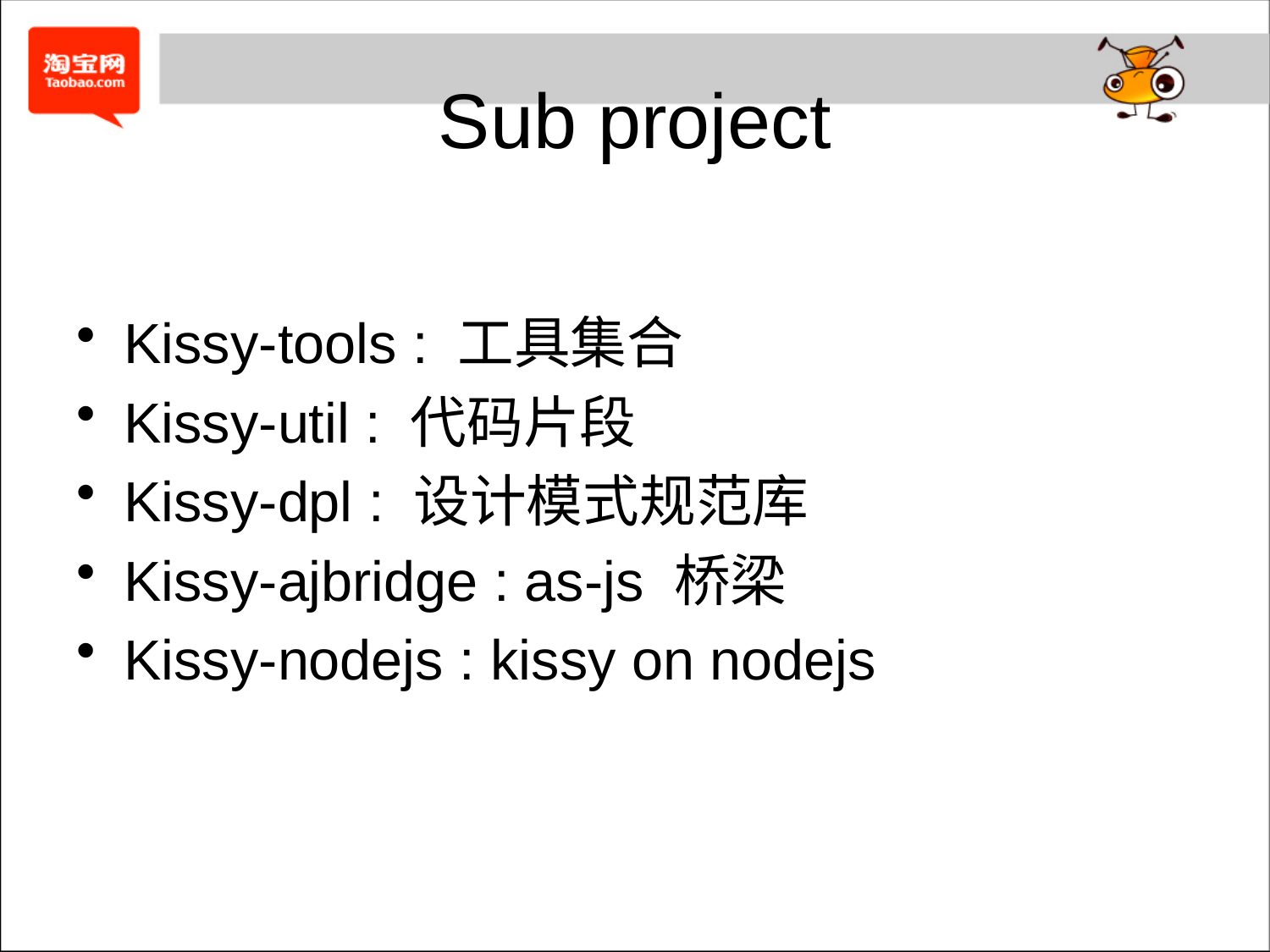

# Sub project

Kissy-tools : 工具集合
Kissy-util : 代码片段
Kissy-dpl : 设计模式规范库
Kissy-ajbridge : as-js 桥梁
Kissy-nodejs : kissy on nodejs